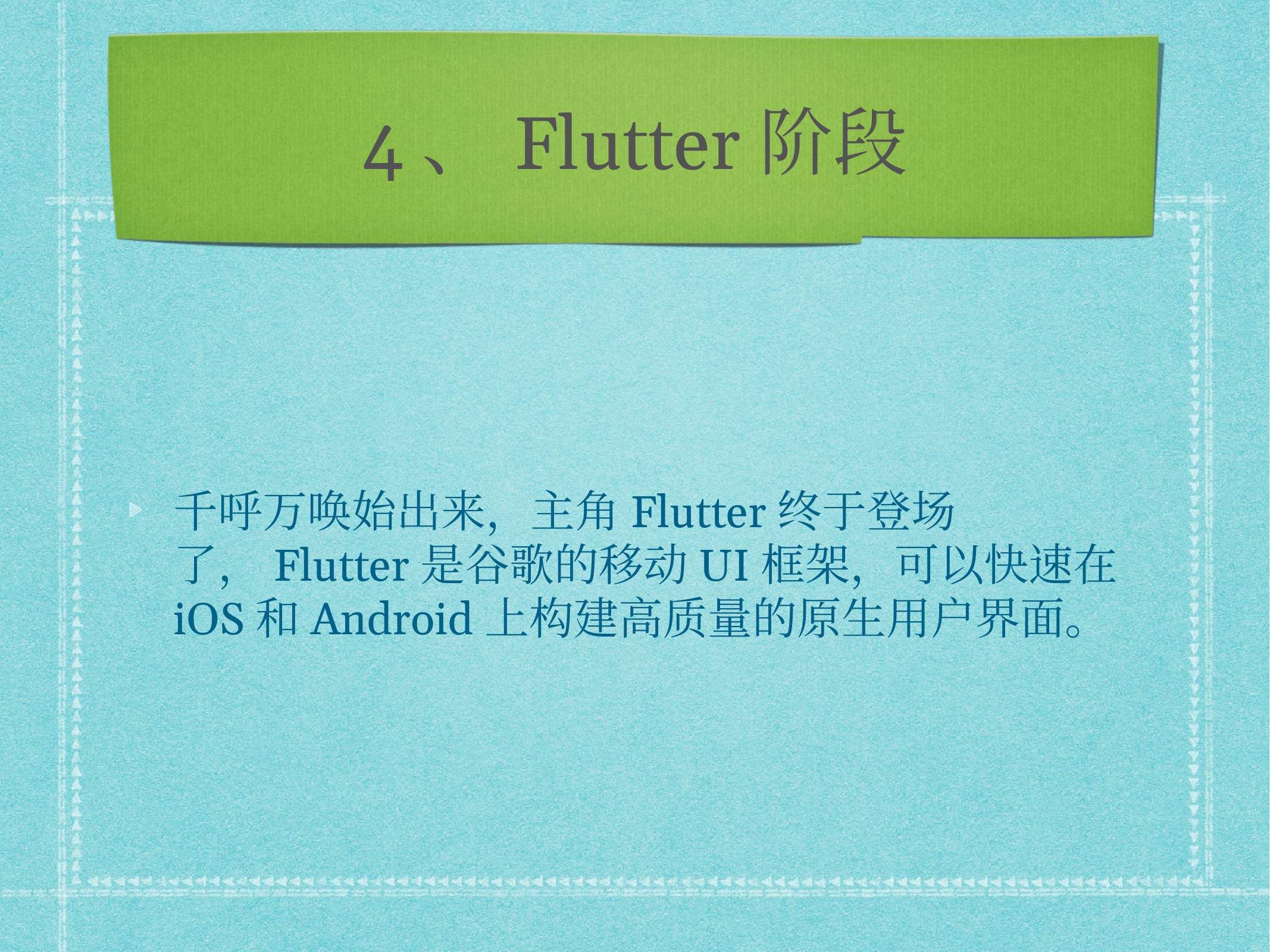

# 4、Flutter阶段
千呼万唤始出来，主角Flutter终于登场了，Flutter是谷歌的移动UI框架，可以快速在iOS和Android上构建高质量的原生用户界面。